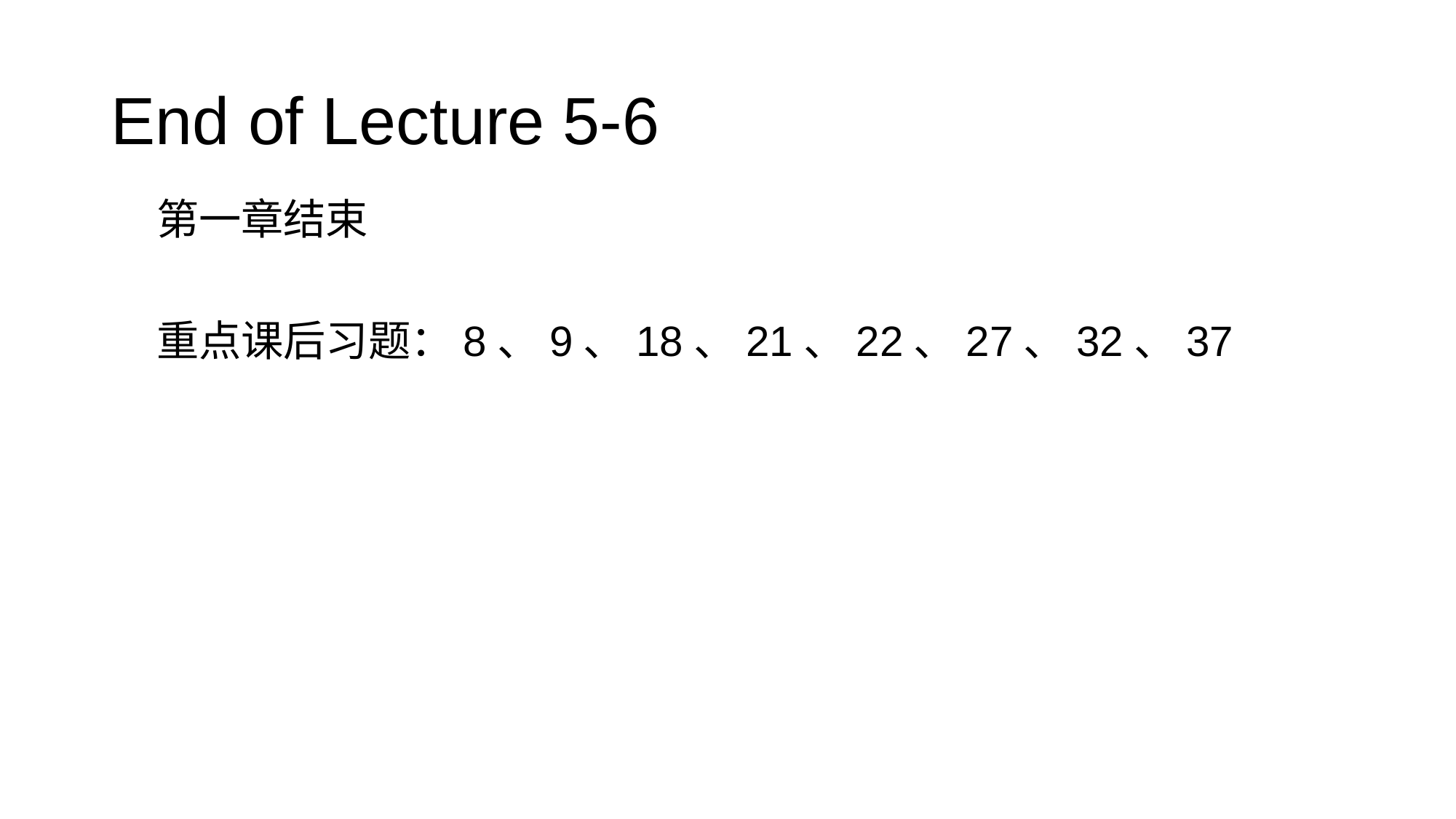

# End of Lecture 5-6
第一章结束

重点课后习题：8、9、18、21、22、27、32、37